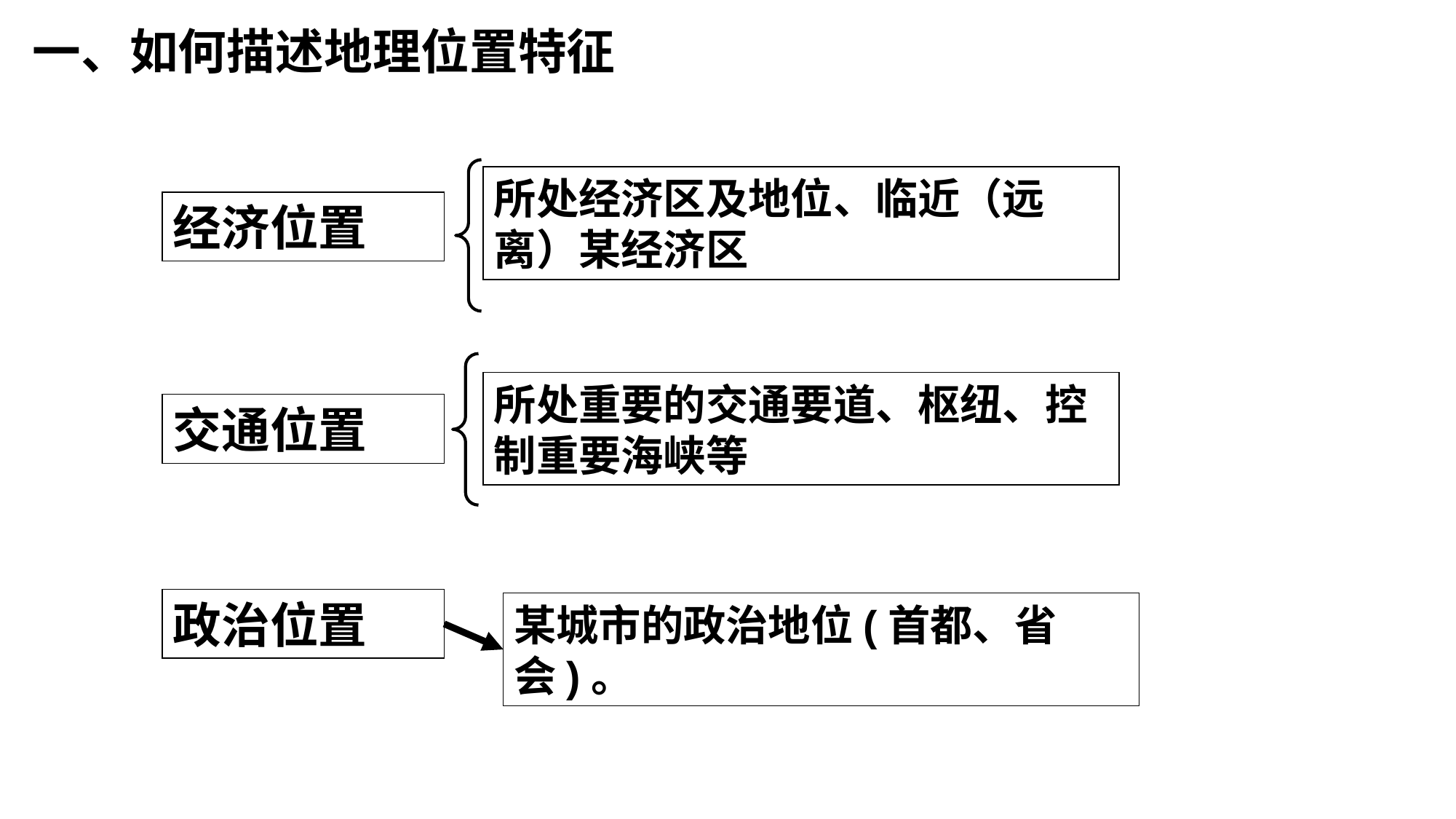

一、如何描述地理位置特征

所处经济区及地位、临近（远离）某经济区
经济位置

所处重要的交通要道、枢纽、控制重要海峡等
交通位置
政治位置
某城市的政治地位(首都、省会)。